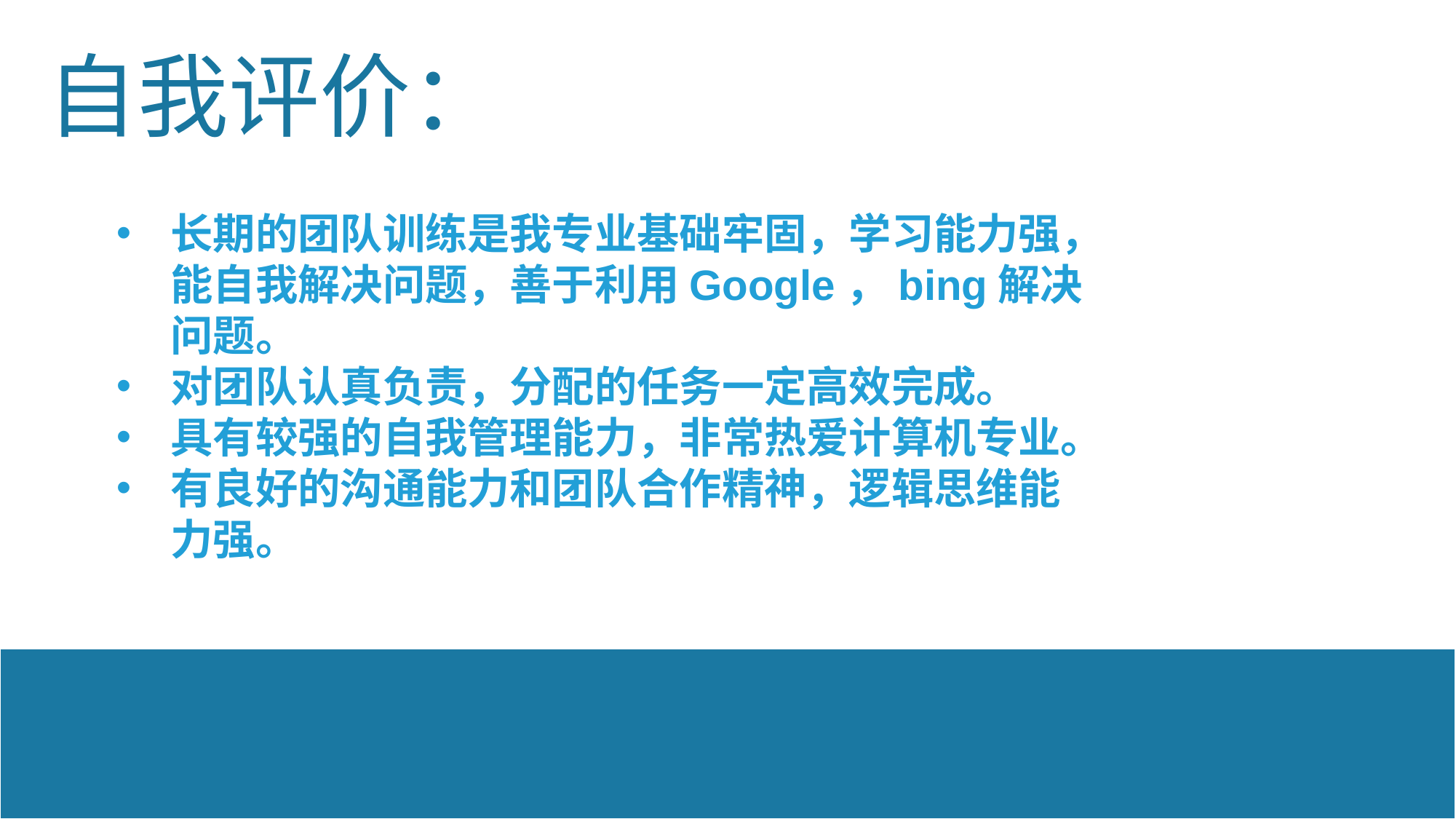

自我评价：
长期的团队训练是我专业基础牢固，学习能力强，能自我解决问题，善于利用Google，bing解决问题。
对团队认真负责，分配的任务一定高效完成。
具有较强的自我管理能力，非常热爱计算机专业。
有良好的沟通能力和团队合作精神，逻辑思维能力强。